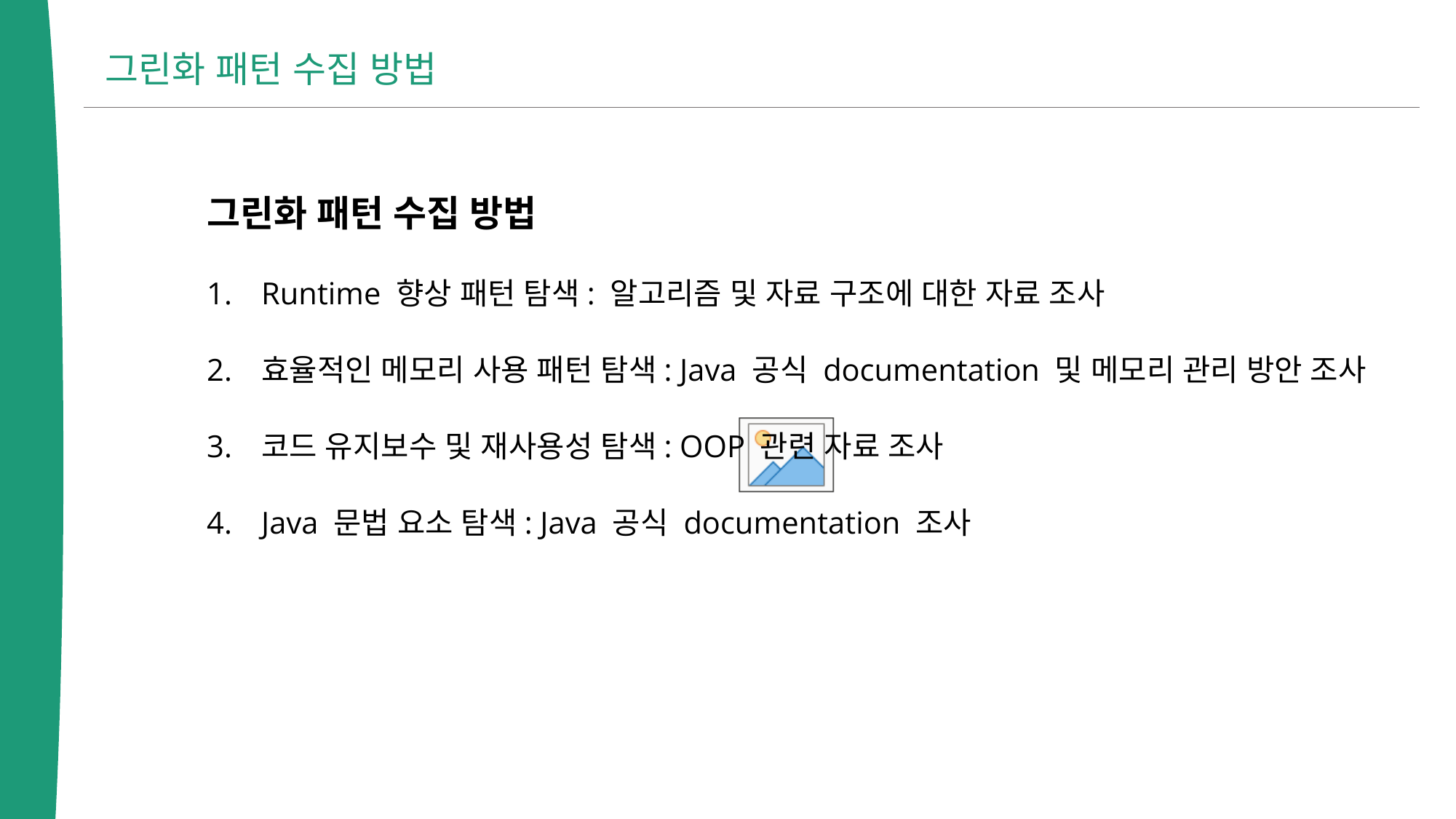

그린화 패턴 수집 방법
그린화 패턴 수집 방법
Runtime 향상 패턴 탐색: 알고리즘 및 자료 구조에 대한 자료 조사
효율적인 메모리 사용 패턴 탐색: Java 공식 documentation 및 메모리 관리 방안 조사
코드 유지보수 및 재사용성 탐색: OOP 관련 자료 조사
Java 문법 요소 탐색: Java 공식 documentation 조사